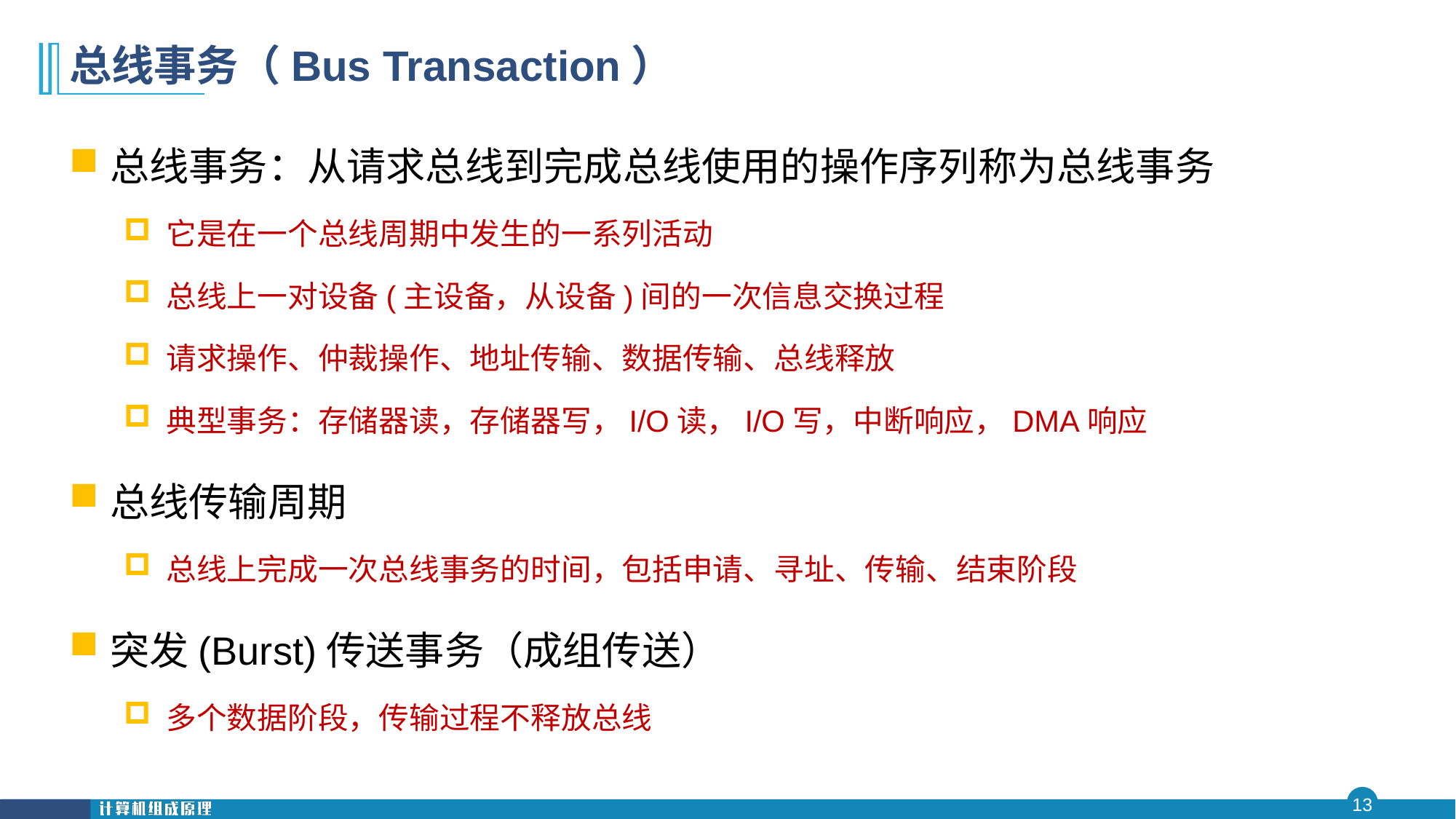

# 总线事务（Bus Transaction）
总线事务：从请求总线到完成总线使用的操作序列称为总线事务
它是在一个总线周期中发生的一系列活动
总线上一对设备(主设备，从设备)间的一次信息交换过程
请求操作、仲裁操作、地址传输、数据传输、总线释放
典型事务：存储器读，存储器写，I/O读，I/O写，中断响应，DMA响应
总线传输周期
总线上完成一次总线事务的时间，包括申请、寻址、传输、结束阶段
突发(Burst)传送事务（成组传送）
多个数据阶段，传输过程不释放总线